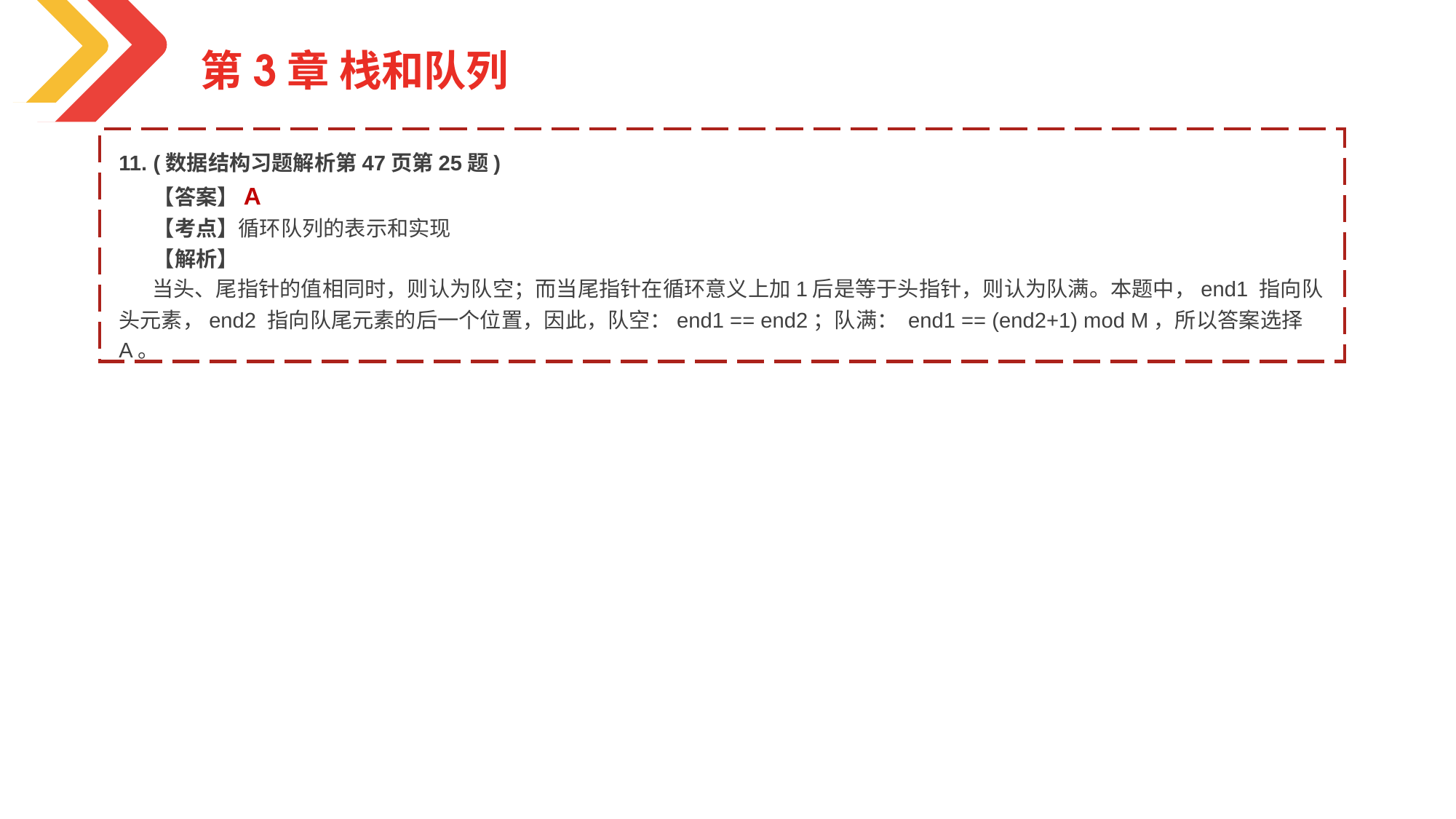

第3章 栈和队列

11. (数据结构习题解析第47页第25题)
      【答案】A
      【考点】循环队列的表示和实现
      【解析】
      当头、尾指针的值相同时，则认为队空；而当尾指针在循环意义上加1后是等于头指针，则认为队满。本题中，end1 指向队头元素，end2 指向队尾元素的后一个位置，因此，队空：end1 == end2；队满： end1 == (end2+1) mod M，所以答案选择A。